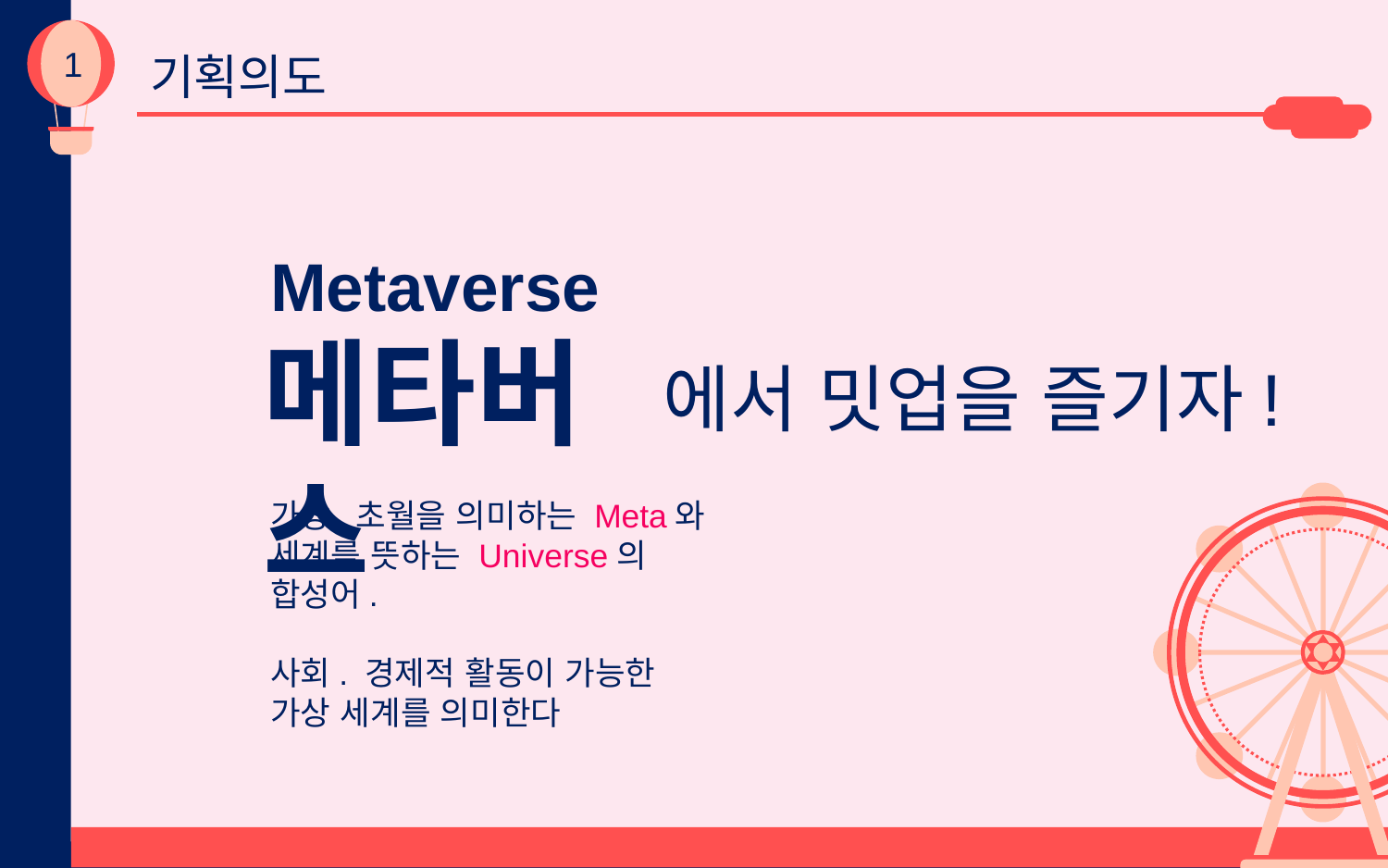

1

기획의도

Metaverse
메타버스
에서 밋업을 즐기자!

가상.초월을 의미하는 Meta와
세계를 뜻하는 Universe의 합성어.

사회. 경제적 활동이 가능한
가상 세계를 의미한다